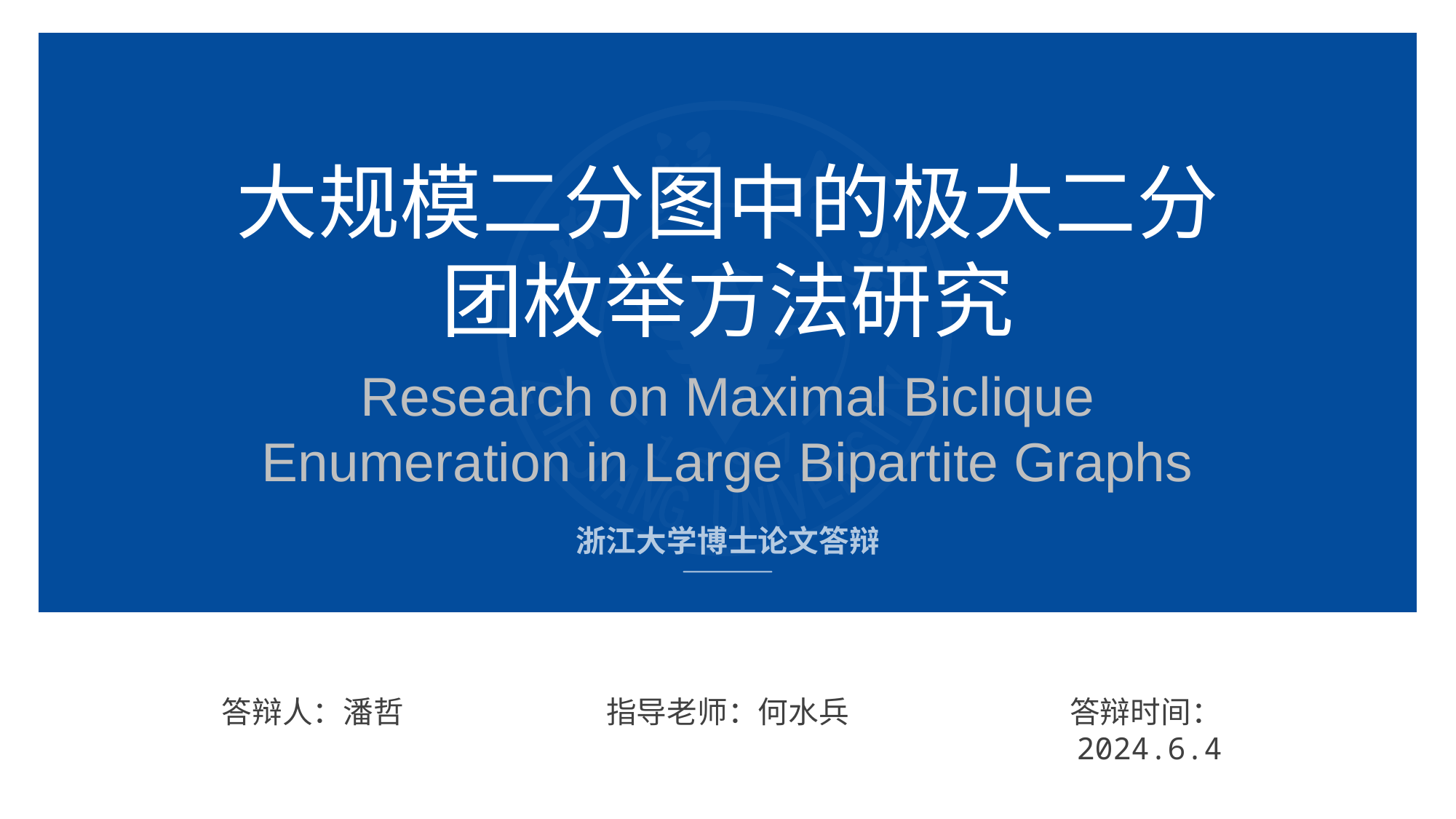

大规模二分图中的极大二分团枚举方法研究
Research on Maximal Biclique Enumeration in Large Bipartite Graphs
浙江大学博士论文答辩
答辩人：潘哲
指导老师：何水兵
答辩时间：2024.6.4